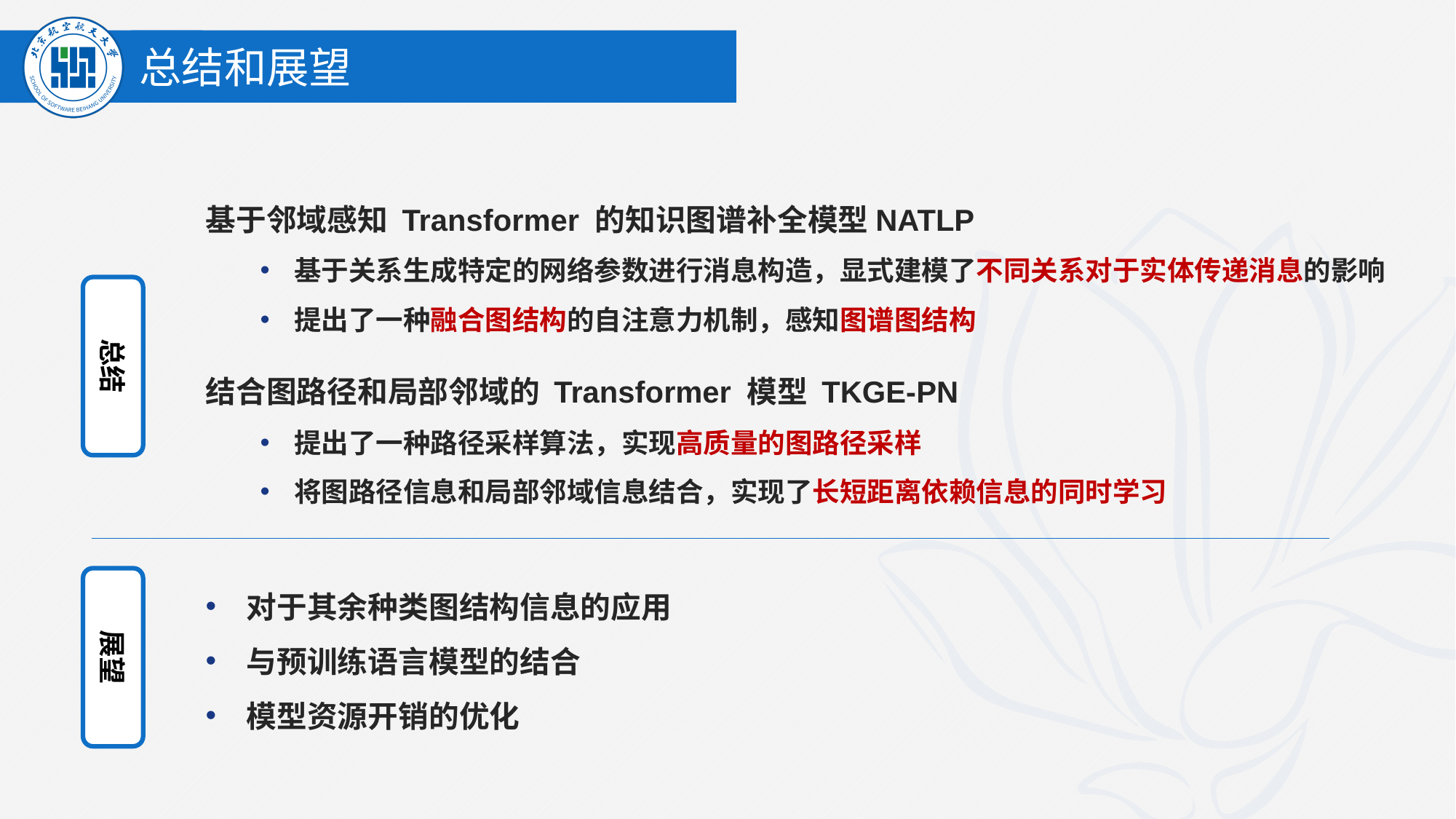

总结和展望
基于邻域感知 Transformer 的知识图谱补全模型NATLP
基于关系生成特定的网络参数进行消息构造，显式建模了不同关系对于实体传递消息的影响
提出了一种融合图结构的自注意力机制，感知图谱图结构
总结
结合图路径和局部邻域的 Transformer 模型 TKGE-PN
提出了一种路径采样算法，实现高质量的图路径采样
将图路径信息和局部邻域信息结合，实现了长短距离依赖信息的同时学习
对于其余种类图结构信息的应用
与预训练语言模型的结合
模型资源开销的优化
展望